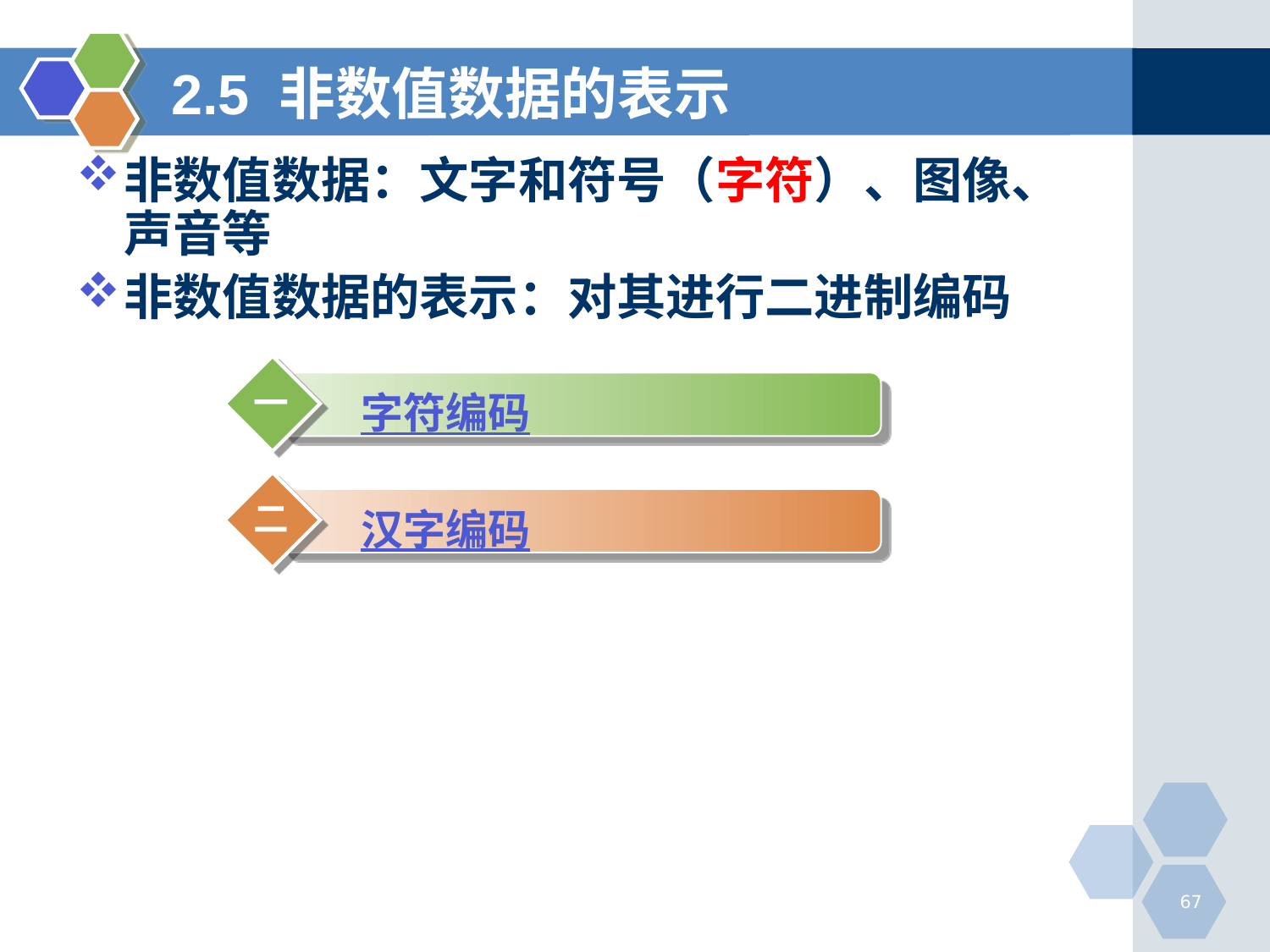

# 2.5 非数值数据的表示
非数值数据：文字和符号（字符）、图像、声音等
非数值数据的表示：对其进行二进制编码

一
   字符编码

二
   汉字编码
67